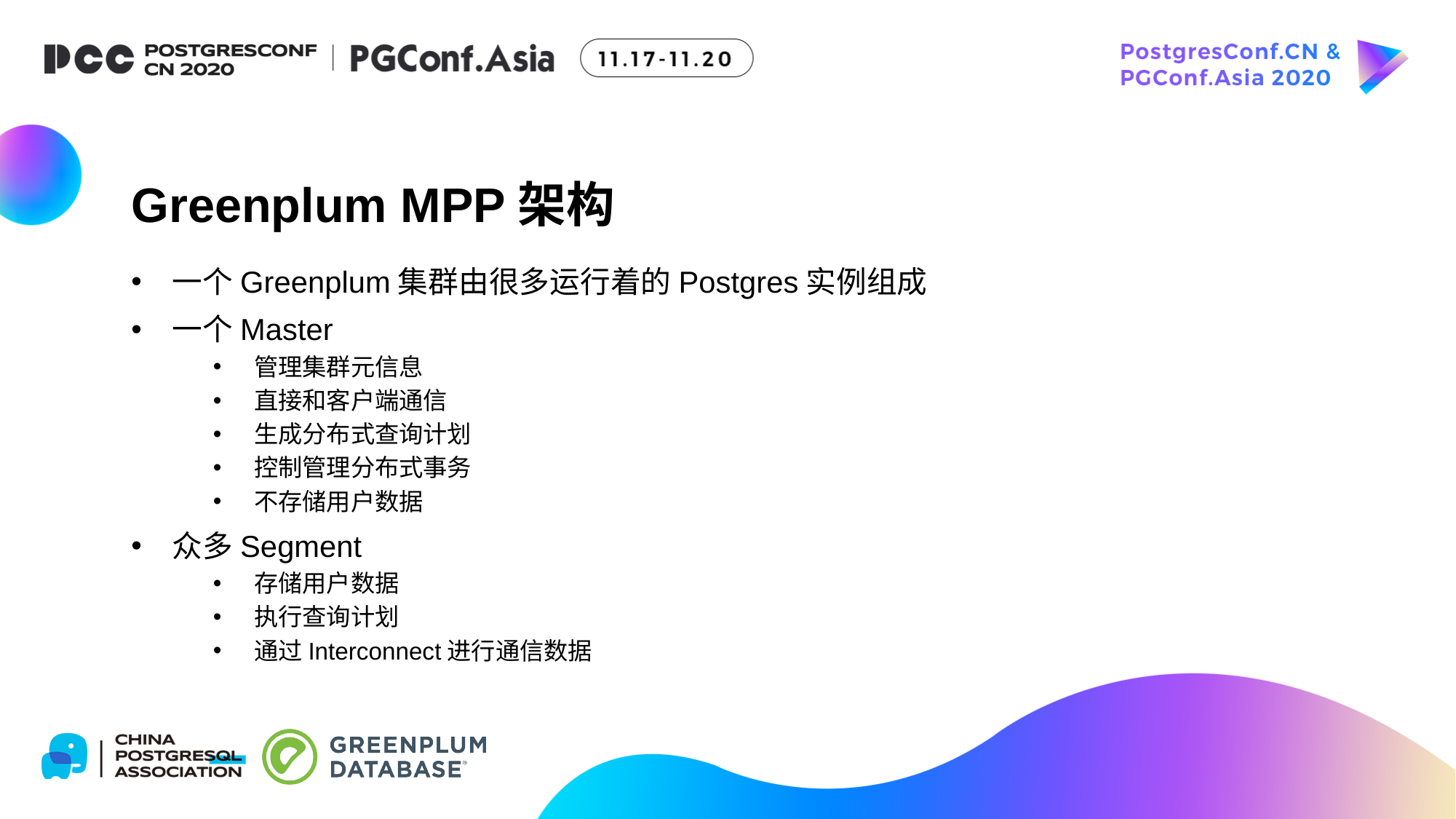

# Greenplum MPP架构
一个Greenplum集群由很多运行着的Postgres实例组成
一个Master
管理集群元信息
直接和客户端通信
生成分布式查询计划
控制管理分布式事务
不存储用户数据
众多Segment
存储用户数据
执行查询计划
通过Interconnect进行通信数据